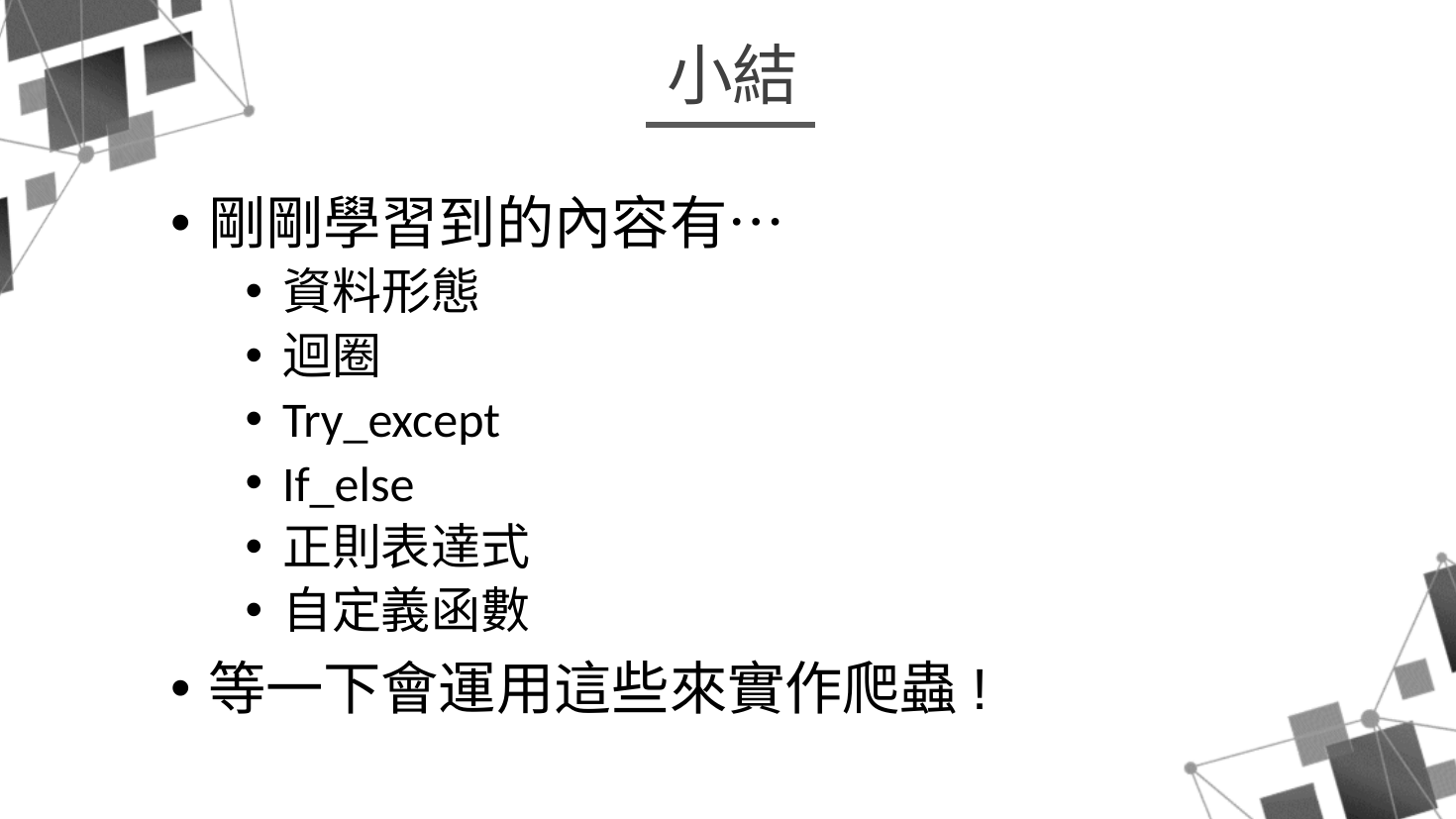

小結
剛剛學習到的內容有…
資料形態
迴圈
Try_except
If_else
正則表達式
自定義函數
等一下會運用這些來實作爬蟲!